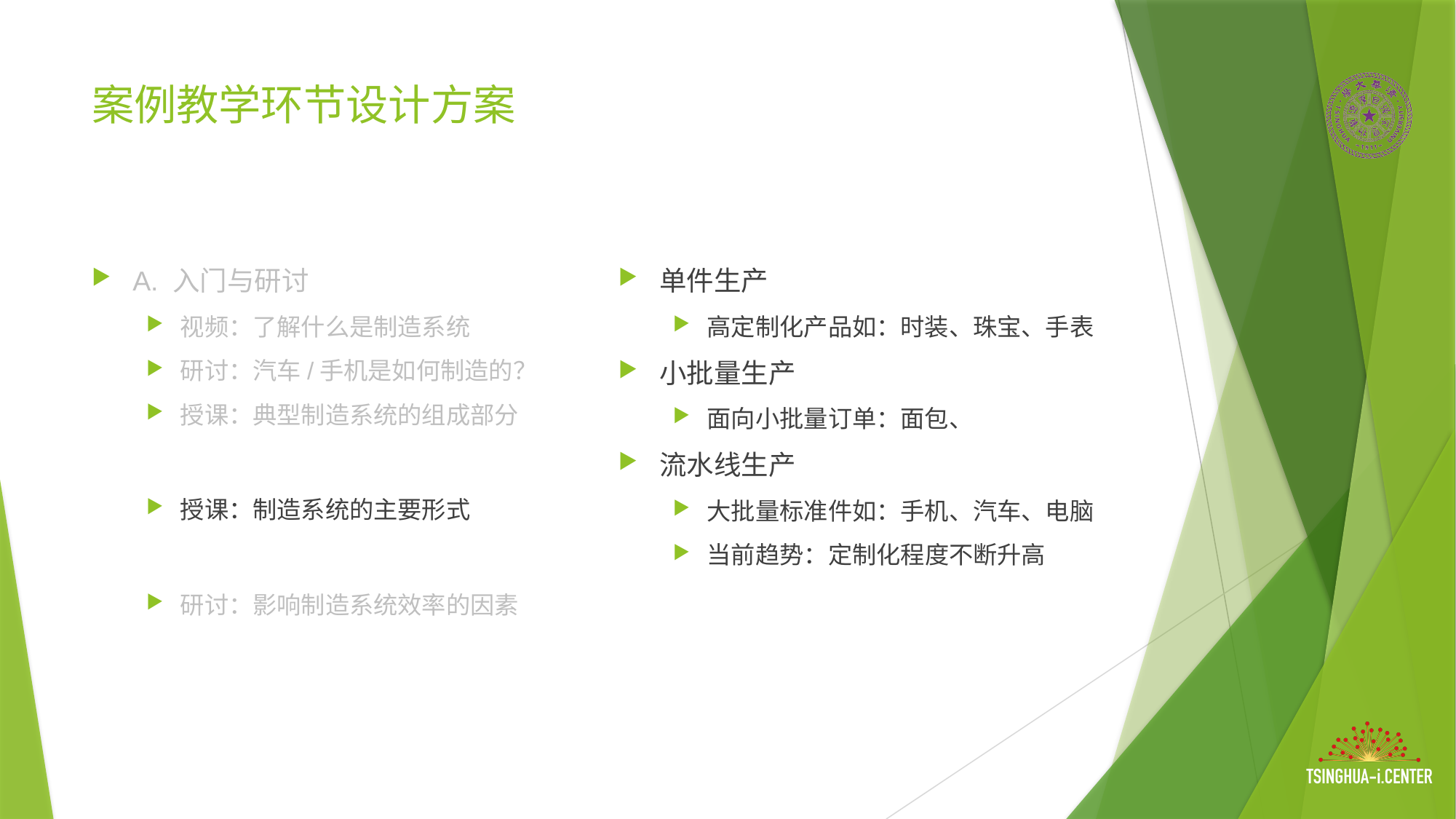

# 案例教学环节设计方案
A. 入门与研讨
视频：了解什么是制造系统
研讨：汽车/手机是如何制造的？
授课：典型制造系统的组成部分

授课：制造系统的主要形式

研讨：影响制造系统效率的因素
单件生产
高定制化产品如：时装、珠宝、手表
小批量生产
面向小批量订单：面包、
流水线生产
大批量标准件如：手机、汽车、电脑
当前趋势：定制化程度不断升高